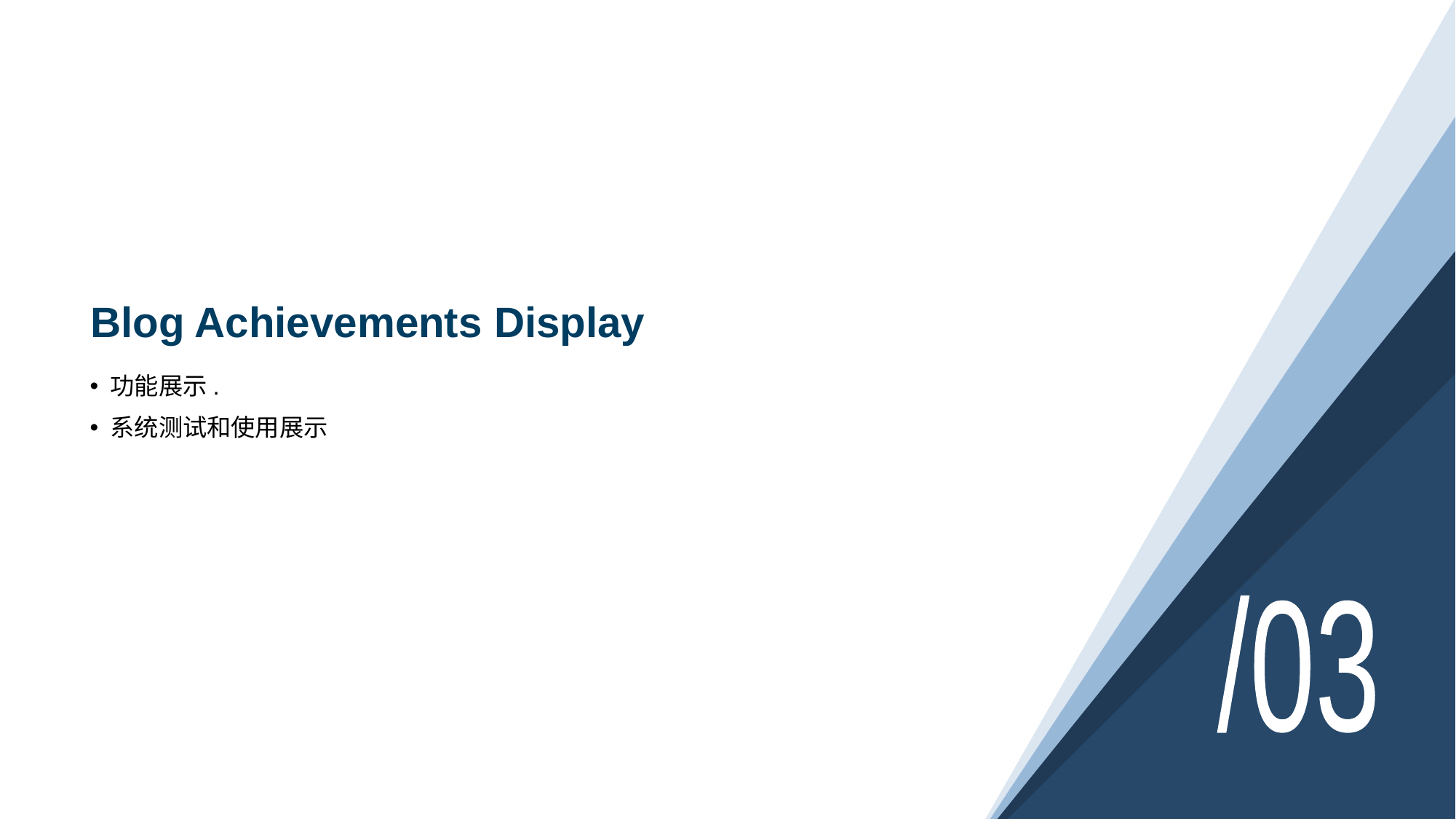

# Blog Achievements Display
功能展示.
系统测试和使用展示

/03